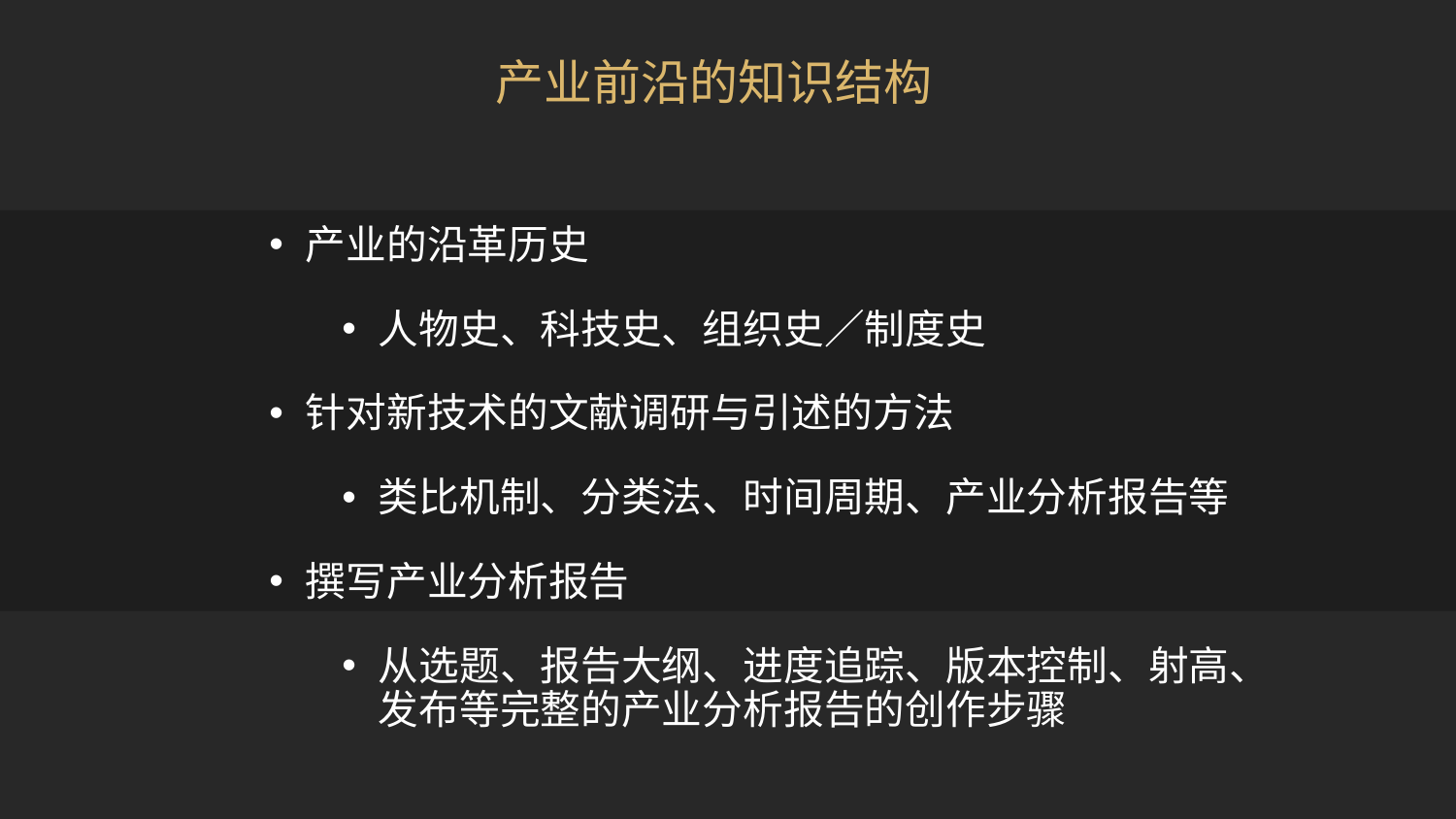

产业前沿的知识结构
产业的沿革历史
人物史、科技史、组织史／制度史
针对新技术的文献调研与引述的方法
类比机制、分类法、时间周期、产业分析报告等
撰写产业分析报告
从选题、报告大纲、进度追踪、版本控制、射高、发布等完整的产业分析报告的创作步骤